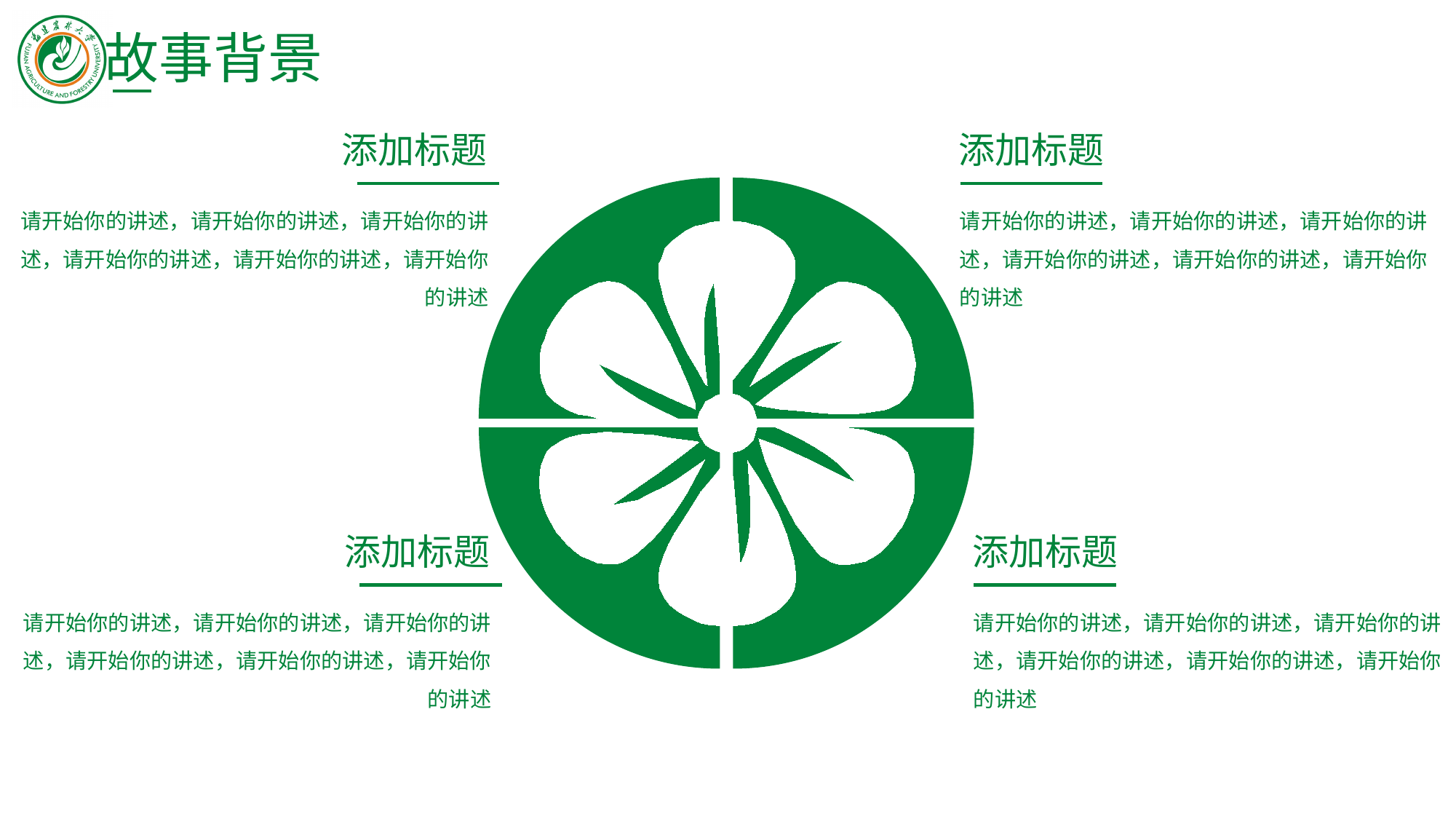

故事背景
添加标题
请开始你的讲述，请开始你的讲述，请开始你的讲述，请开始你的讲述，请开始你的讲述，请开始你的讲述
添加标题
请开始你的讲述，请开始你的讲述，请开始你的讲述，请开始你的讲述，请开始你的讲述，请开始你的讲述

添加标题
请开始你的讲述，请开始你的讲述，请开始你的讲述，请开始你的讲述，请开始你的讲述，请开始你的讲述
添加标题
请开始你的讲述，请开始你的讲述，请开始你的讲述，请开始你的讲述，请开始你的讲述，请开始你的讲述